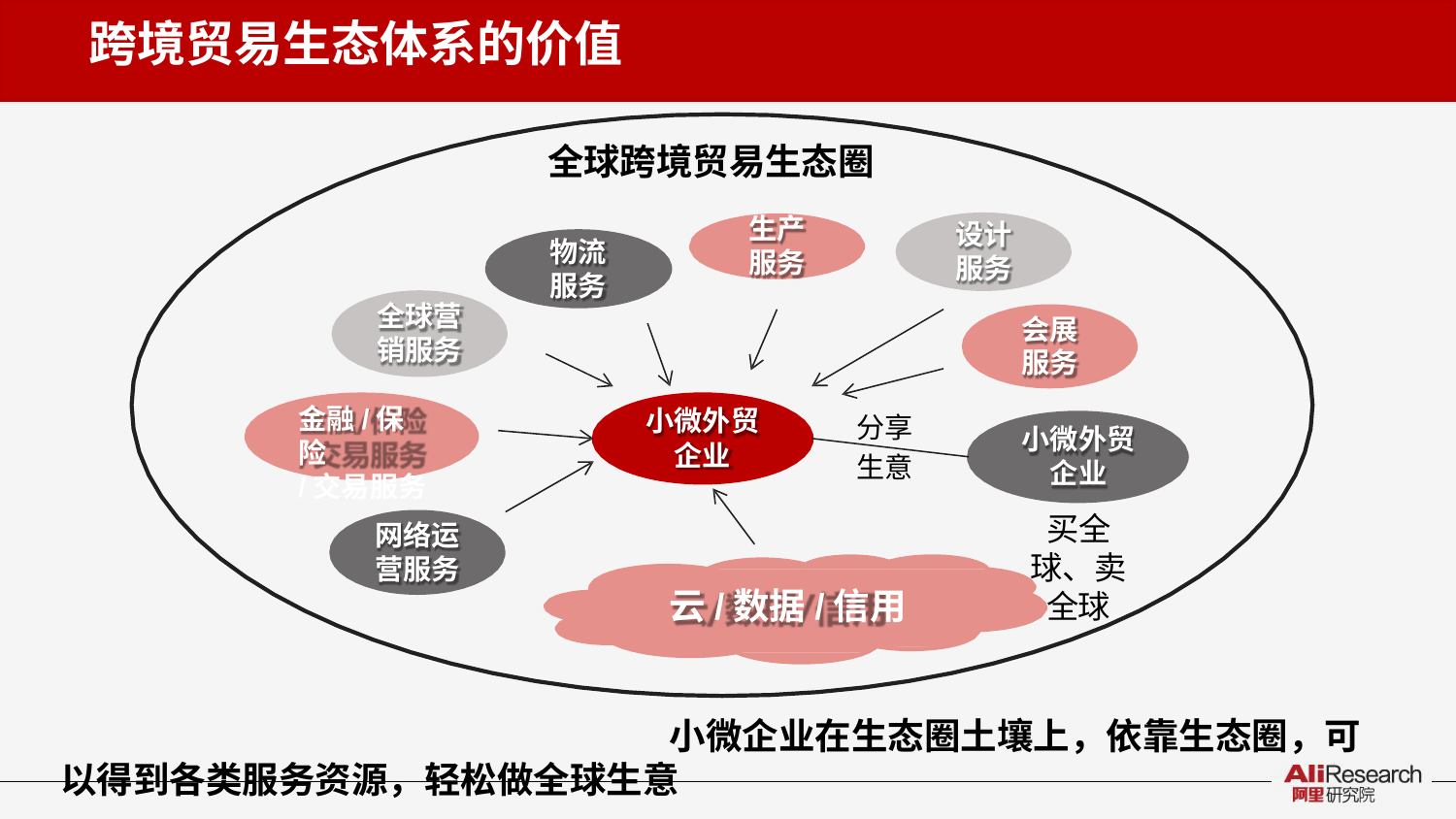

# 跨境贸易生态体系的价值

全球跨境贸易生态圈

生产
服务

设计
服务

物流 服务

全球营
销服务

会展 服务

金融/保险
/交易服务
小微外贸 企业
分享 生意

小微外贸 企业
买全球、卖全球

网络运 营服务

云/数据/信用

小微企业在生态圈土壤上，依靠生态圈，可以得到各类服务资源，轻松做全球生意